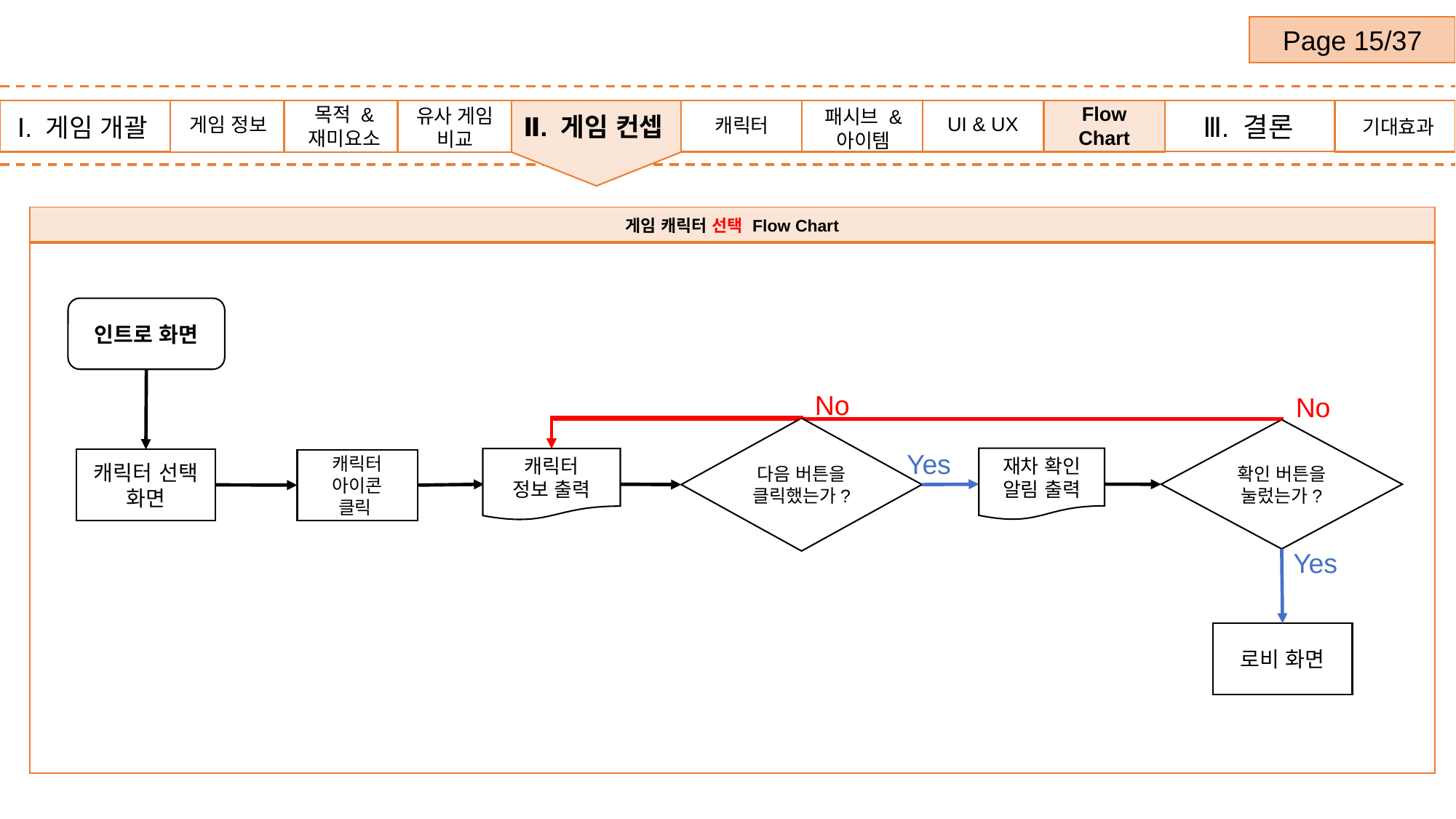

Page 15/37

Flow Chart
유사 게임
비교

캐릭터

Ⅲ. 결론
UI & UX
게임 정보
기대효과
게임 정보
Ⅱ. 게임 컨셉
Ⅰ. 게임 개괄
목적 &
재미요소
패시브 &
아이템
| 게임 캐릭터 선택 Flow Chart |
| --- |
|  |
인트로 화면
No
No
다음 버튼을
클릭했는가?
확인 버튼을
눌렀는가?
Yes
재차 확인
알림 출력
캐릭터
정보 출력
캐릭터 선택
화면
캐릭터
아이콘
클릭
Yes
로비 화면